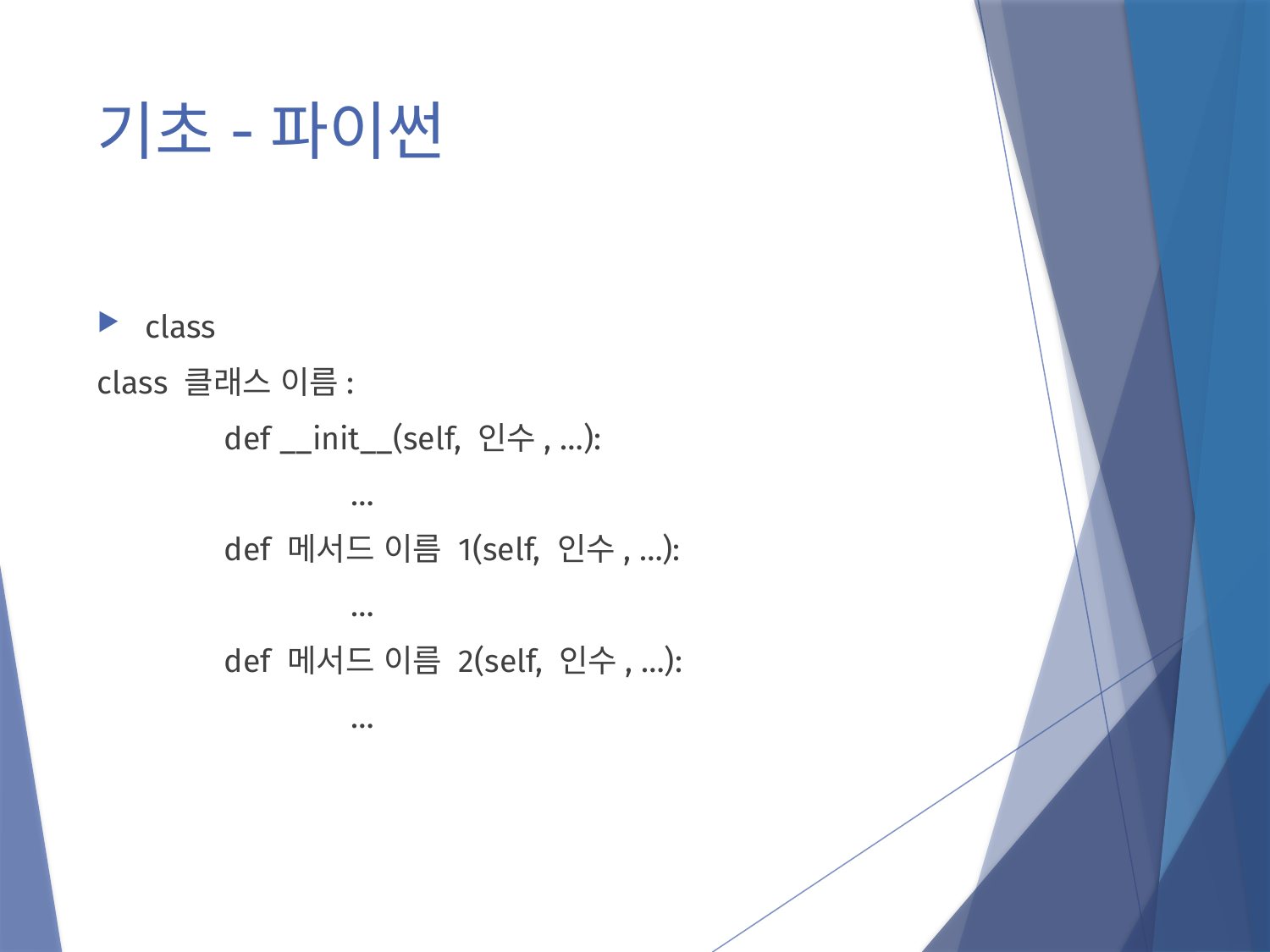

# 기초-파이썬
class
class 클래스 이름:
	def __init__(self, 인수, …):
		…
	def 메서드 이름 1(self, 인수, …):
		…
	def 메서드 이름 2(self, 인수, …):
		…